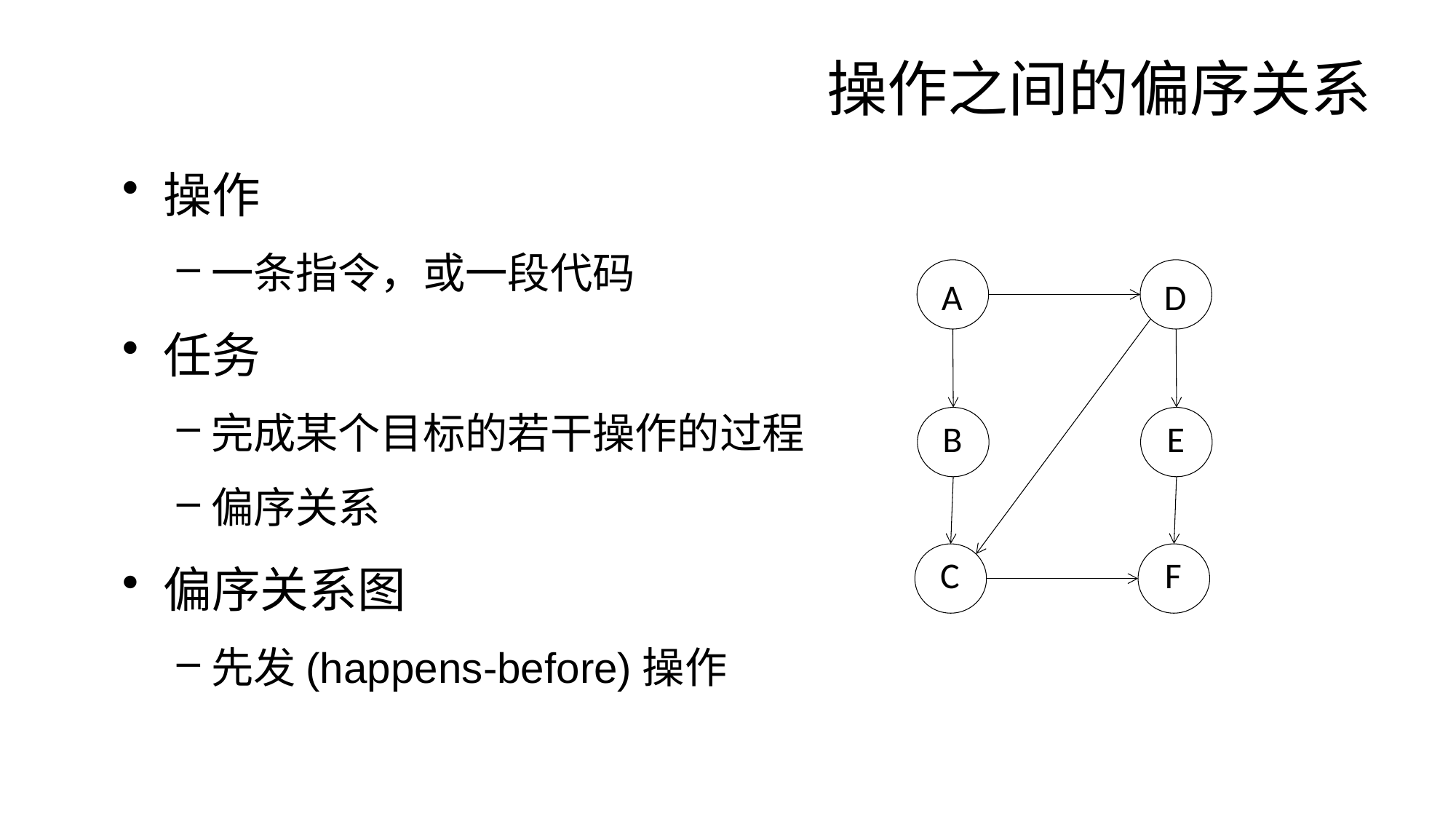

# 操作之间的偏序关系
操作
一条指令，或一段代码
任务
完成某个目标的若干操作的过程
偏序关系
偏序关系图
先发(happens-before)操作

A

D
B

E

C

F